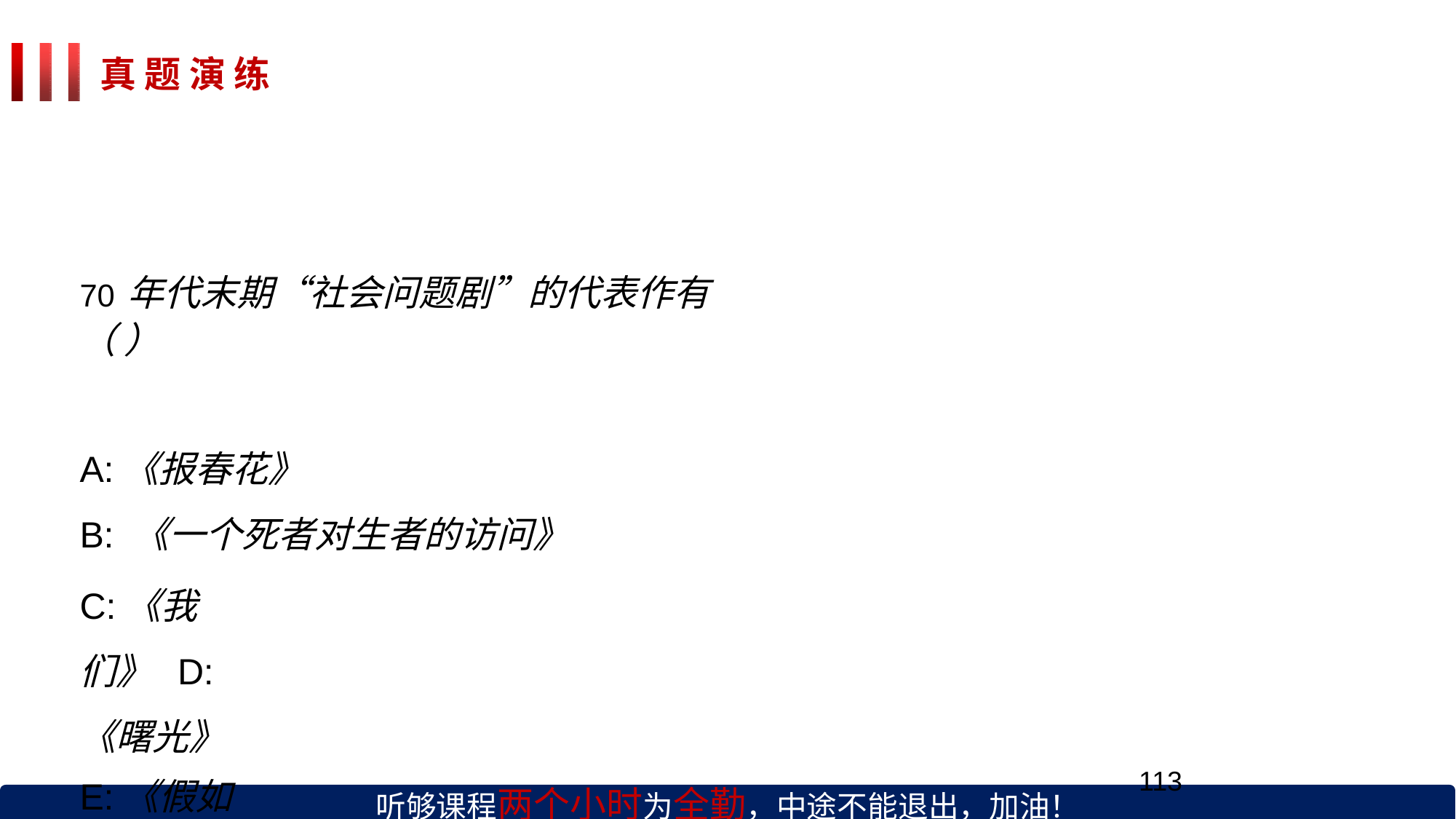

# 真 题 演 练
70年代末期“社会问题剧”的代表作有（ ）

A:《报春花》
B: 《一个死者对生者的访问》
C:《我们》  D:《曙光》
E:《假如我是真的》
113

听够课程两个小时为全勤，中途不能退出，加油！